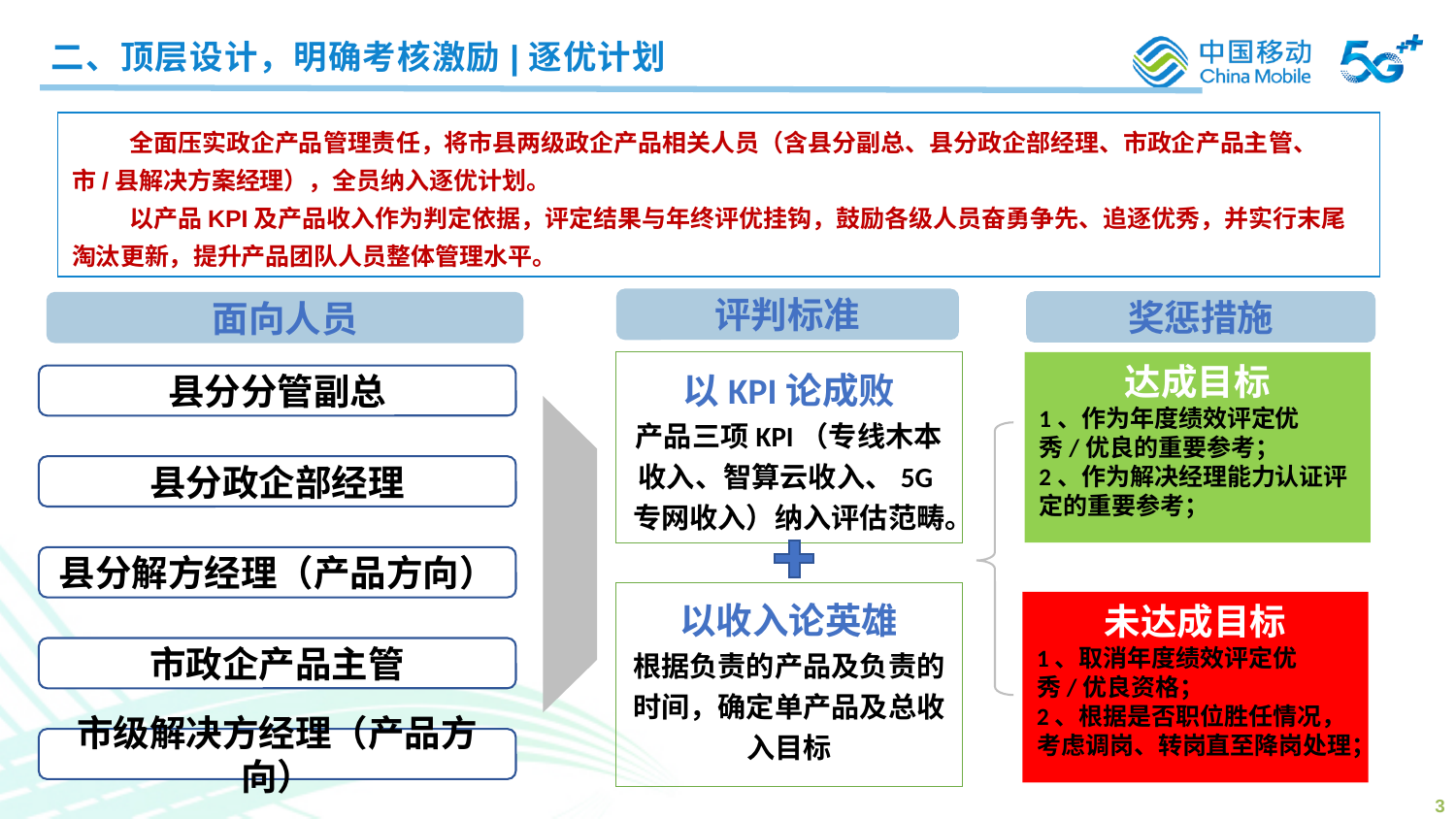

二、顶层设计，明确考核激励|逐优计划
坚持效益导向，优化折扣体系，推进专线+产品融合叠推，聚焦本地直签拓展，持续做高产品效益，做大收入贡献

全面压实政企产品管理责任，将市县两级政企产品相关人员（含县分副总、县分政企部经理、市政企产品主管、市/县解决方案经理），全员纳入逐优计划。
以产品KPI及产品收入作为判定依据，评定结果与年终评优挂钩，鼓励各级人员奋勇争先、追逐优秀，并实行末尾淘汰更新，提升产品团队人员整体管理水平。
评判标准
奖惩措施
面向人员
以KPI论成败
产品三项KPI（专线木本收入、智算云收入、5G专网收入）纳入评估范畴。
达成目标
1、作为年度绩效评定优秀/优良的重要参考；
2、作为解决经理能力认证评定的重要参考；

县分分管副总

县分政企部经理

县分解方经理（产品方向）
以收入论英雄
根据负责的产品及负责的时间，确定单产品及总收入目标
未达成目标
1、取消年度绩效评定优秀/优良资格；
2、根据是否职位胜任情况，考虑调岗、转岗直至降岗处理；
市政企产品主管
市级解决方经理（产品方向）